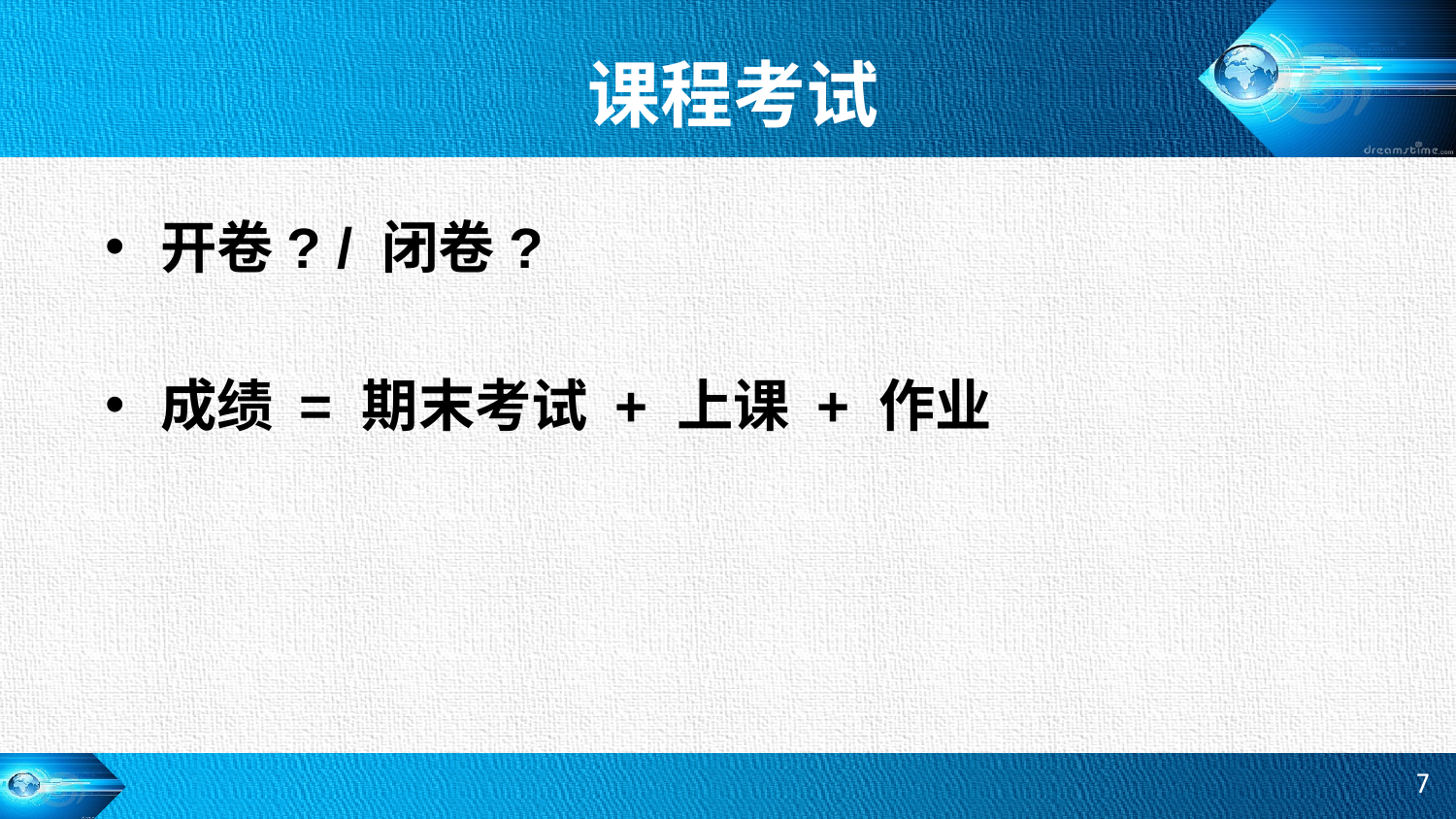

# 课程考试
开卷? / 闭卷?

成绩 = 期末考试 + 上课 + 作业
7